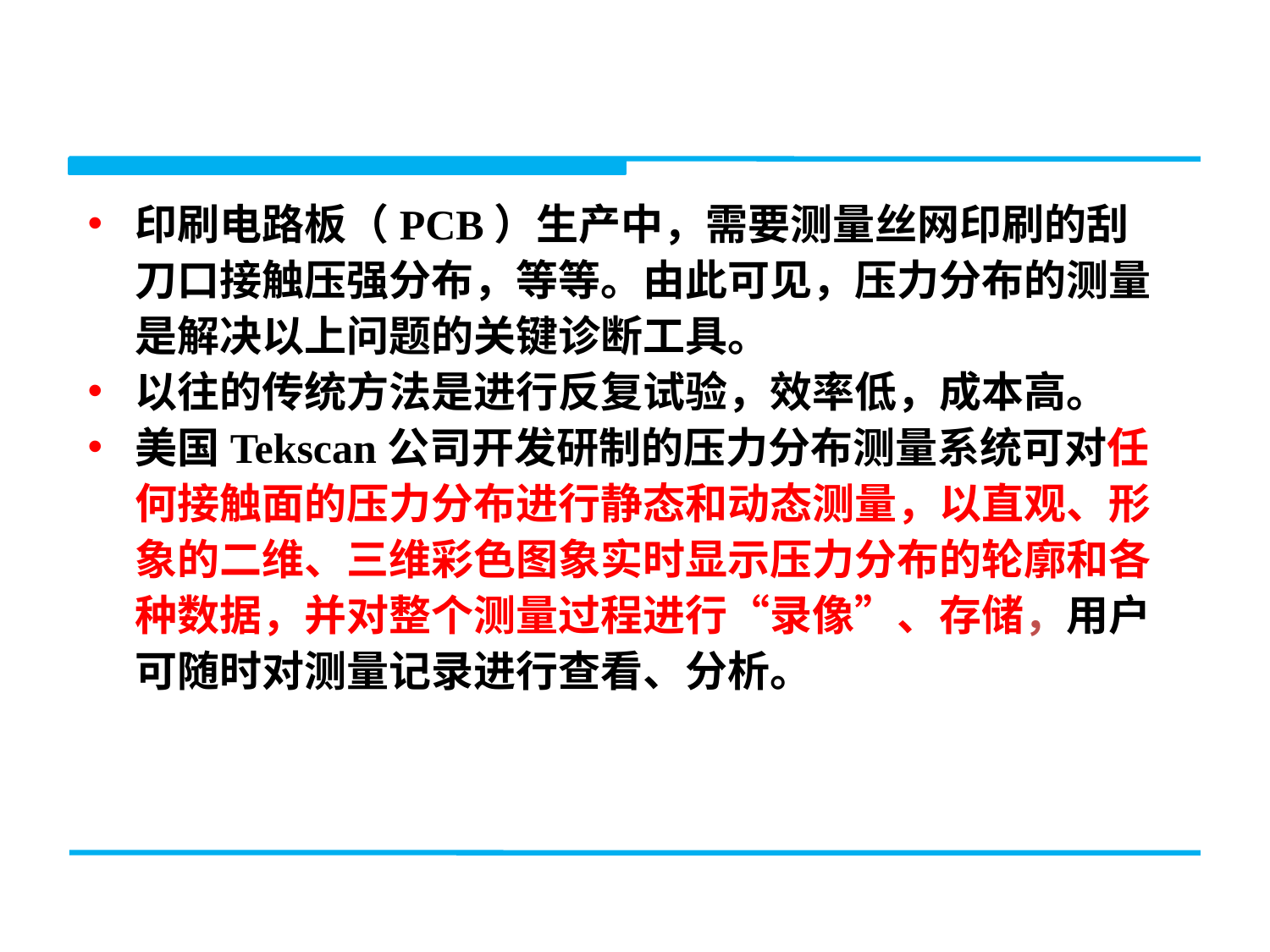

印刷电路板（PCB）生产中，需要测量丝网印刷的刮刀口接触压强分布，等等。由此可见，压力分布的测量是解决以上问题的关键诊断工具。
以往的传统方法是进行反复试验，效率低，成本高。
美国Tekscan公司开发研制的压力分布测量系统可对任何接触面的压力分布进行静态和动态测量，以直观、形象的二维、三维彩色图象实时显示压力分布的轮廓和各种数据，并对整个测量过程进行“录像”、存储，用户可随时对测量记录进行查看、分析。